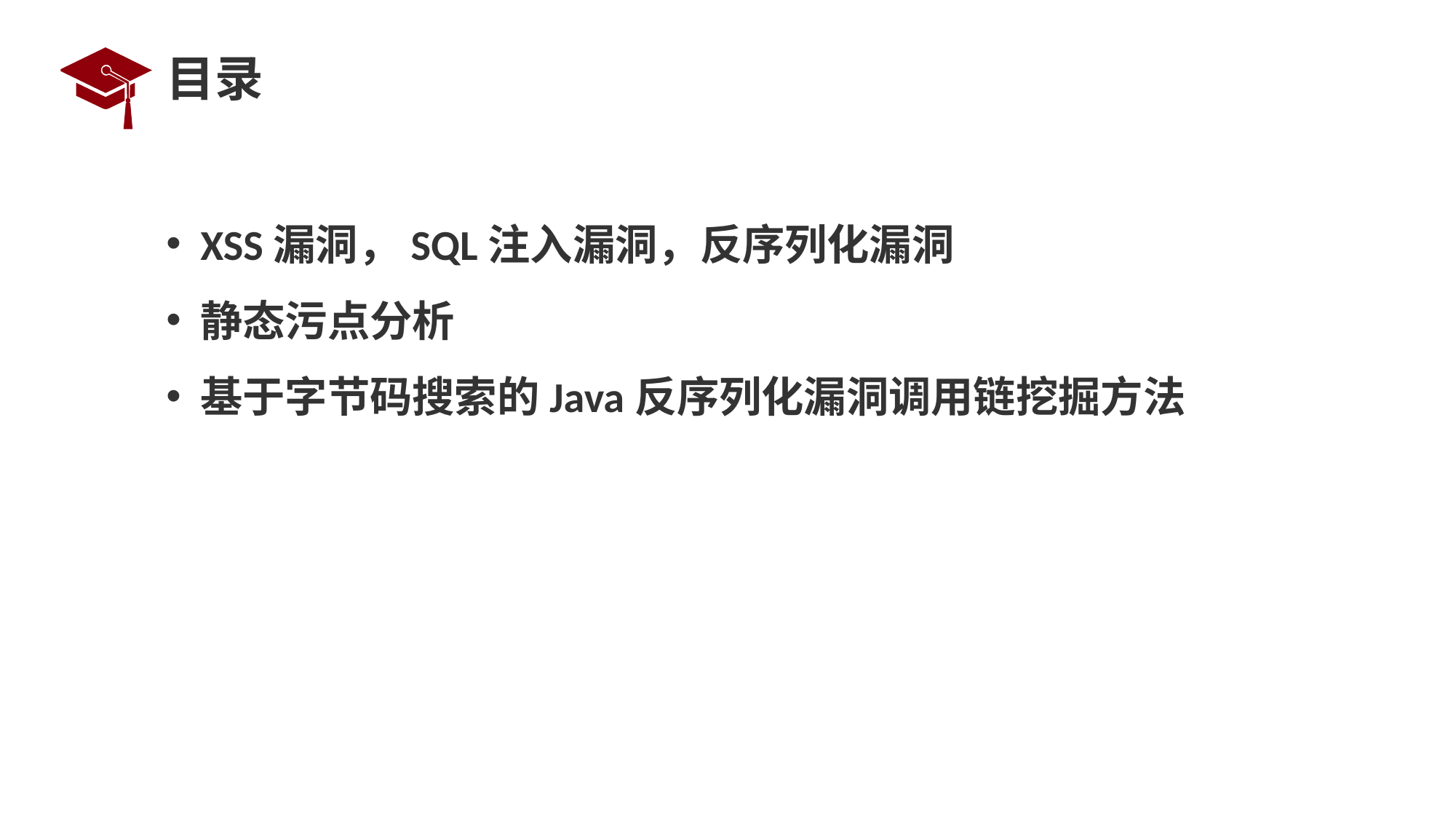

# 目录
XSS漏洞，SQL注入漏洞，反序列化漏洞
静态污点分析
基于字节码搜索的Java反序列化漏洞调用链挖掘方法
2